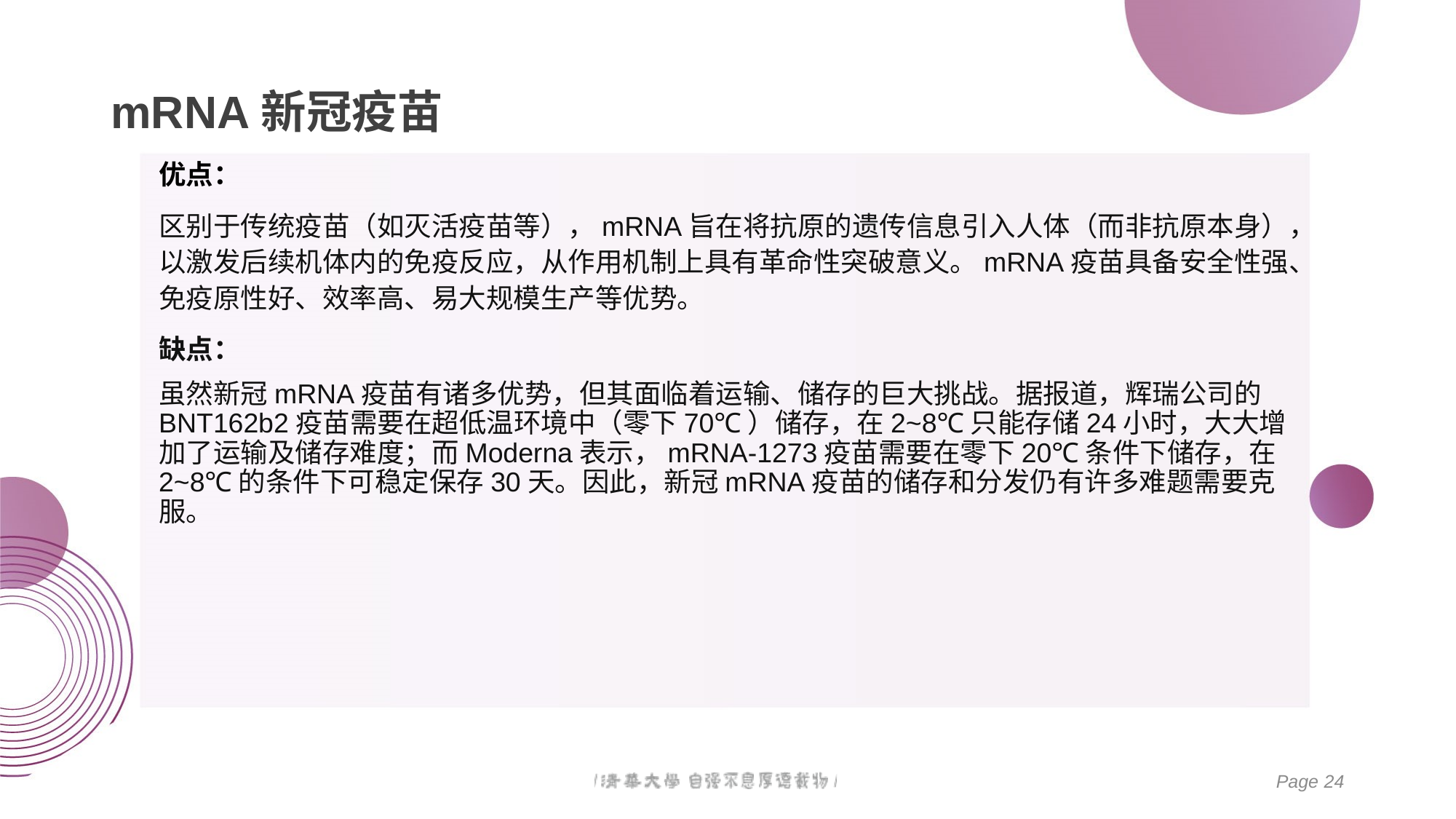

# mRNA新冠疫苗
优点：
区别于传统疫苗（如灭活疫苗等），mRNA旨在将抗原的遗传信息引入人体（而非抗原本身），以激发后续机体内的免疫反应，从作用机制上具有革命性突破意义。mRNA疫苗具备安全性强、免疫原性好、效率高、易大规模生产等优势。
缺点：
虽然新冠mRNA疫苗有诸多优势，但其面临着运输、储存的巨大挑战。据报道，辉瑞公司的BNT162b2疫苗需要在超低温环境中（零下70℃）储存，在2~8℃只能存储24小时，大大增加了运输及储存难度；而Moderna表示，mRNA-1273疫苗需要在零下20℃条件下储存，在2~8℃的条件下可稳定保存30天。因此，新冠mRNA疫苗的储存和分发仍有许多难题需要克服。

Page 24